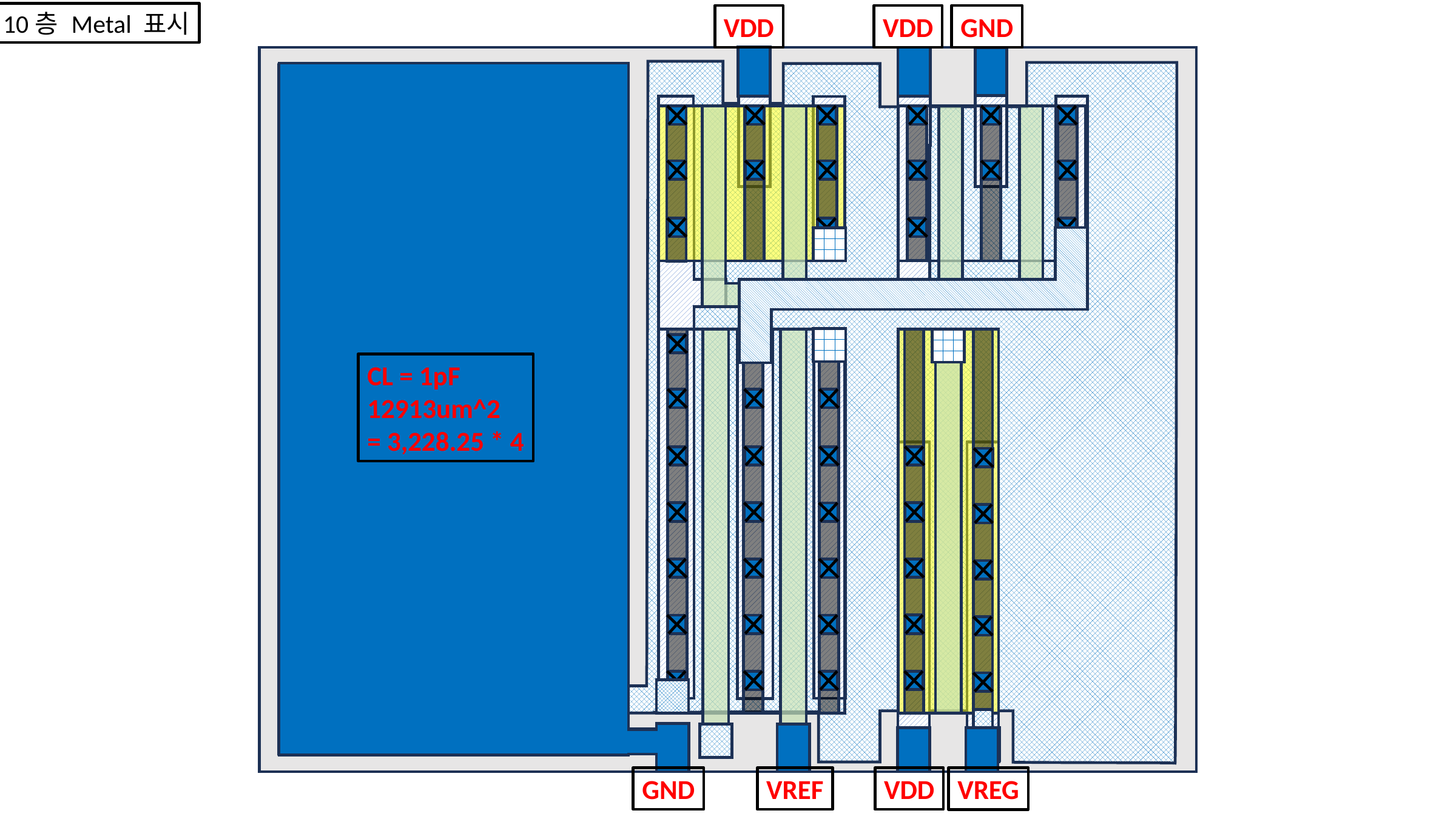

10층 Metal 표시
VDD
VDD
GND

CL = 1pF
12913um^2
= 3,228.25 * 4

GND
VREF
VDD
VREG